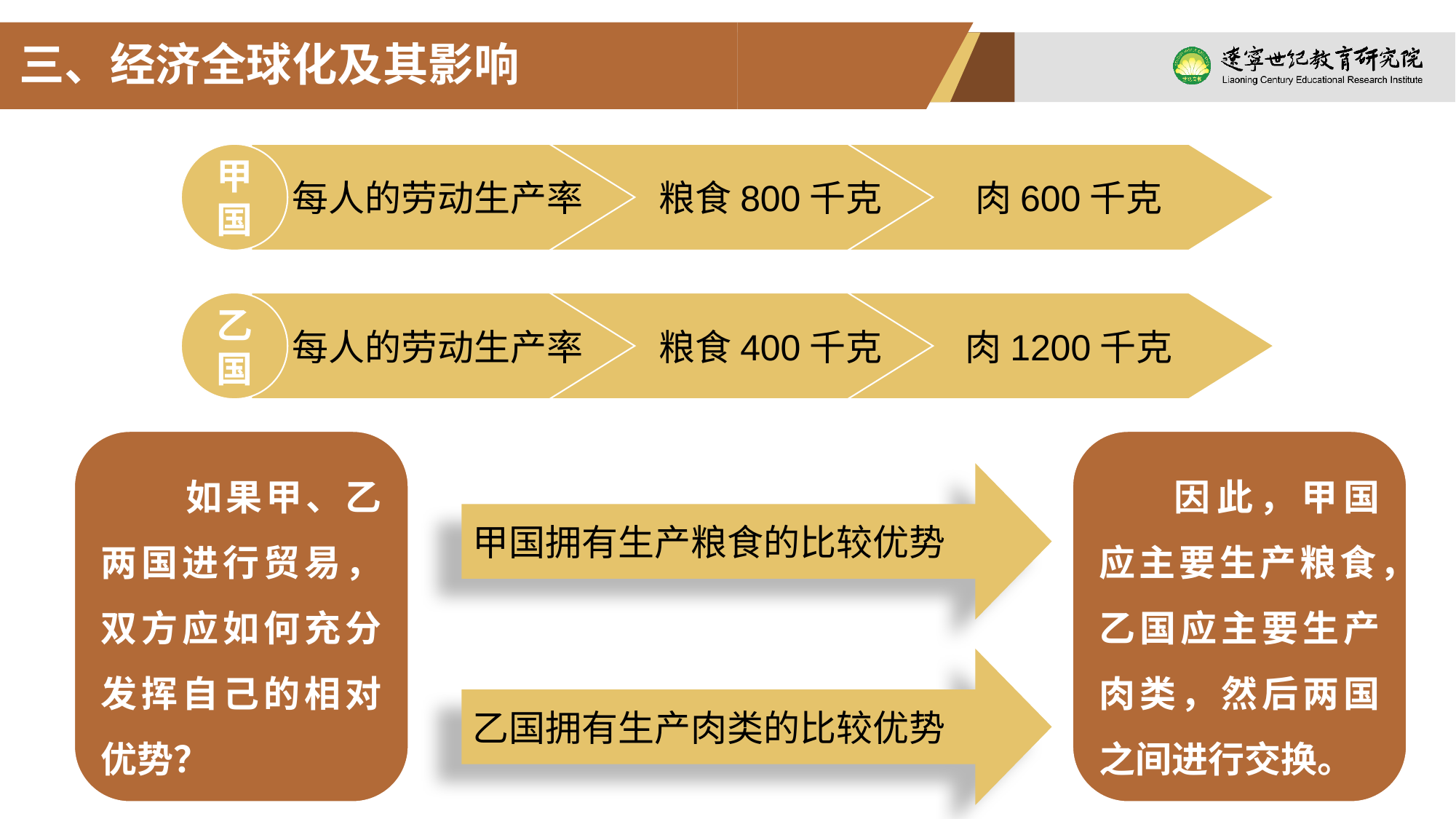

三、经济全球化及其影响
甲国
每人的劳动生产率
粮食800千克
肉600千克
每人的劳动生产率
粮食400千克
肉1200千克
乙国
如果甲、乙两国进行贸易，双方应如何充分发挥自己的相对优势？
因此，甲国应主要生产粮食，乙国应主要生产肉类，然后两国之间进行交换。
甲国拥有生产粮食的比较优势
乙国拥有生产肉类的比较优势